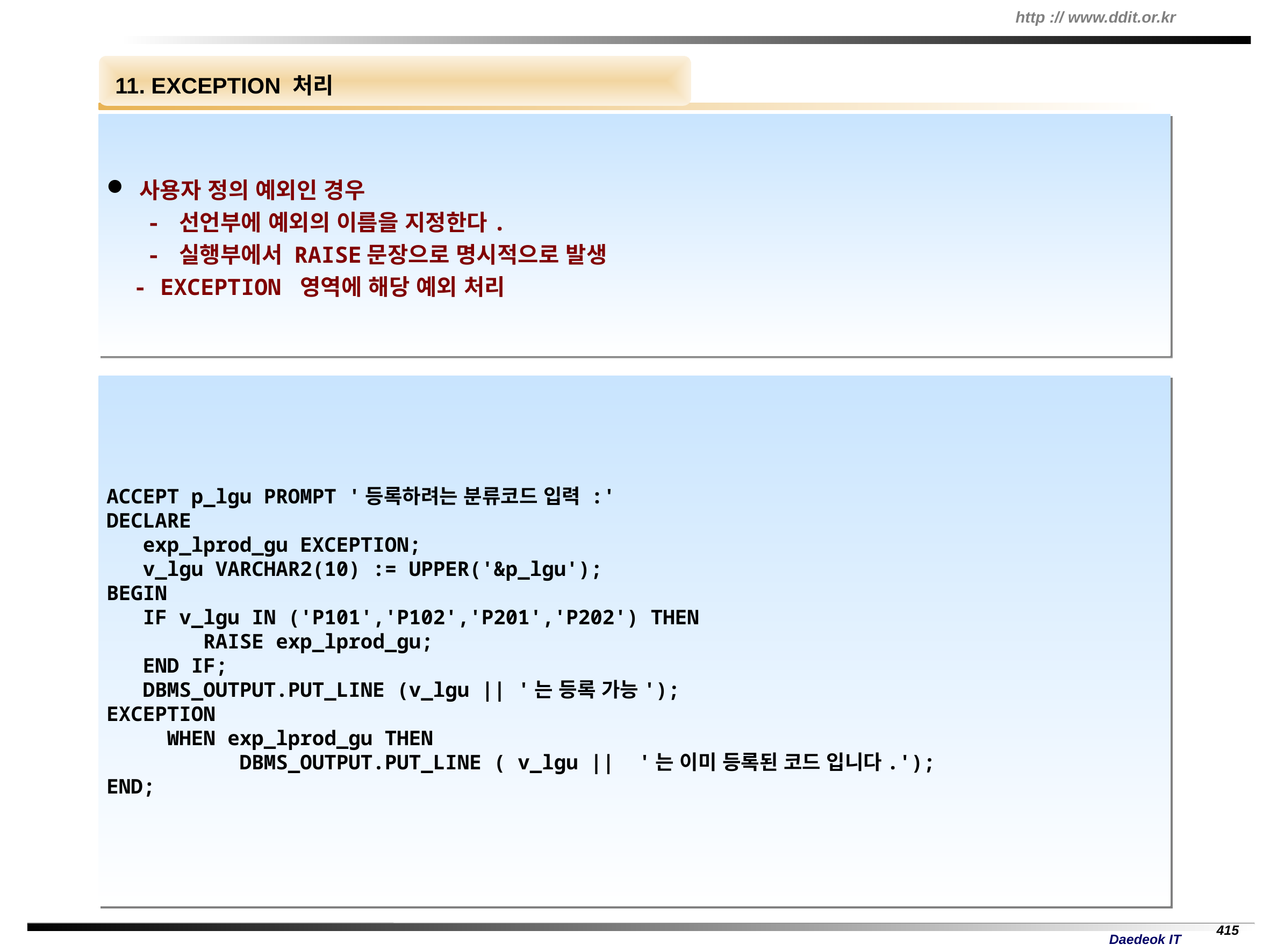

11. EXCEPTION 처리

 사용자 정의 예외인 경우
   - 선언부에 예외의 이름을 지정한다.
   - 실행부에서 RAISE문장으로 명시적으로 발생
  - EXCEPTION 영역에 해당 예외 처리
ACCEPT p_lgu PROMPT '등록하려는 분류코드 입력 :'
DECLARE
   exp_lprod_gu EXCEPTION;
   v_lgu VARCHAR2(10) := UPPER('&p_lgu');
BEGIN
   IF v_lgu IN ('P101','P102','P201','P202') THEN
        RAISE exp_lprod_gu;
   END IF;
   DBMS_OUTPUT.PUT_LINE (v_lgu || '는 등록 가능');
EXCEPTION
     WHEN exp_lprod_gu THEN
           DBMS_OUTPUT.PUT_LINE ( v_lgu ||  '는 이미 등록된 코드 입니다.');
END;